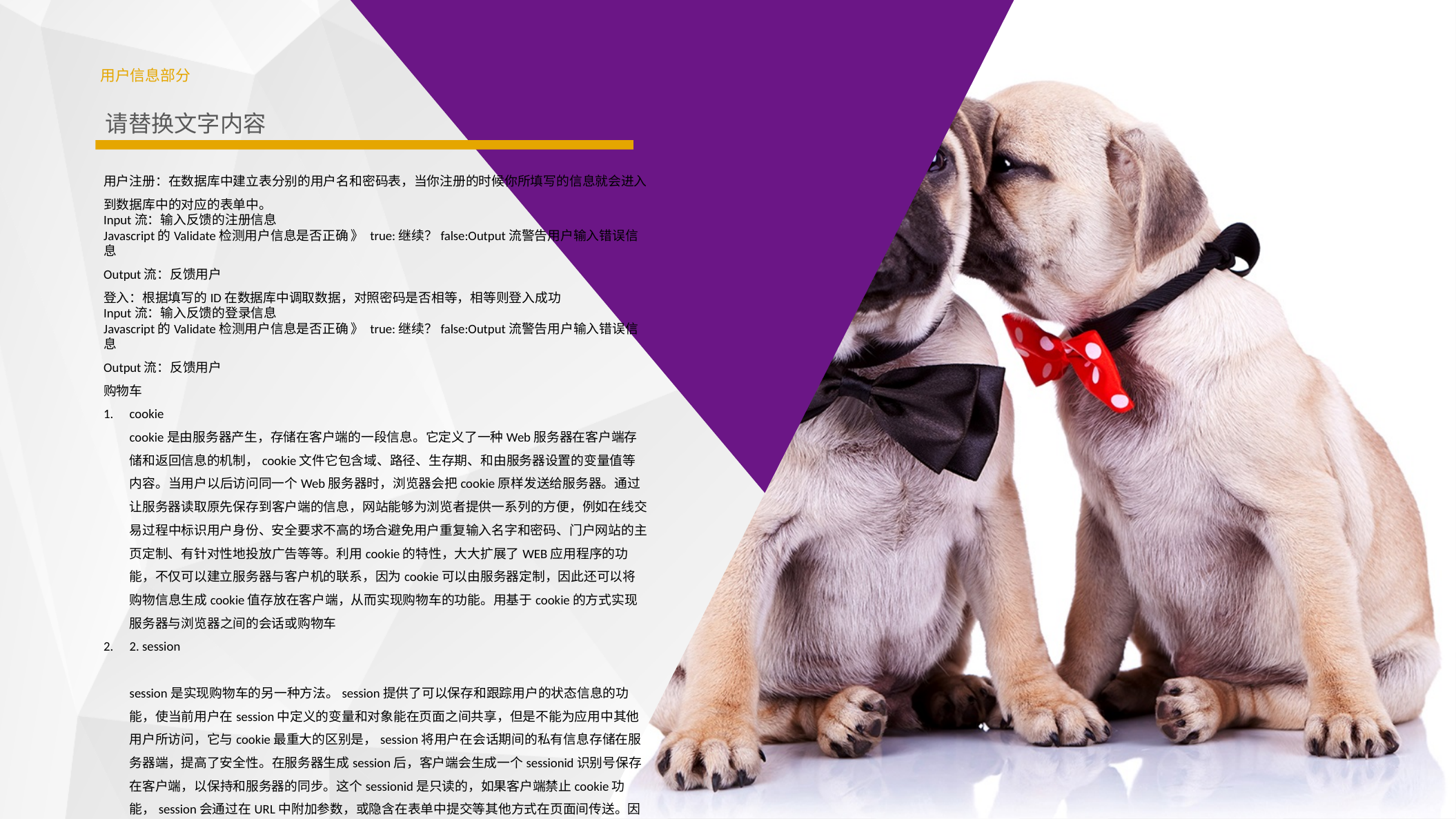

用户信息部分
请替换文字内容

用户注册：在数据库中建立表分别的用户名和密码表，当你注册的时候你所填写的信息就会进入到数据库中的对应的表单中。
Input流：输入反馈的注册信息
Javascript的Validate检测用户信息是否正确 》 true:继续？false:Output流警告用户输入错误信息
Output流：反馈用户
登入：根据填写的ID在数据库中调取数据，对照密码是否相等，相等则登入成功
Input流：输入反馈的登录信息
Javascript的Validate检测用户信息是否正确 》 true:继续？false:Output流警告用户输入错误信息
Output流：反馈用户
购物车
cookie
cookie是由服务器产生，存储在客户端的一段信息。它定义了一种Web服务器在客户端存储和返回信息的机制，cookie文件它包含域、路径、生存期、和由服务器设置的变量值等内容。当用户以后访问同一个Web服务器时，浏览器会把cookie原样发送给服务器。通过让服务器读取原先保存到客户端的信息，网站能够为浏览者提供一系列的方便，例如在线交易过程中标识用户身份、安全要求不高的场合避免用户重复输入名字和密码、门户网站的主页定制、有针对性地投放广告等等。利用cookie的特性，大大扩展了WEB应用程序的功能，不仅可以建立服务器与客户机的联系，因为cookie可以由服务器定制，因此还可以将购物信息生成cookie值存放在客户端，从而实现购物车的功能。用基于cookie的方式实现服务器与浏览器之间的会话或购物车
2. session
session是实现购物车的另一种方法。session提供了可以保存和跟踪用户的状态信息的功能，使当前用户在session中定义的变量和对象能在页面之间共享，但是不能为应用中其他用户所访问，它与cookie最重大的区别是，session将用户在会话期间的私有信息存储在服务器端，提高了安全性。在服务器生成session后，客户端会生成一个sessionid识别号保存在客户端，以保持和服务器的同步。这个sessionid是只读的，如果客户端禁止cookie功能，session会通过在URL中附加参数，或隐含在表单中提交等其他方式在页面间传送。因此利用session实施对用户的管理则更为安全、有效。